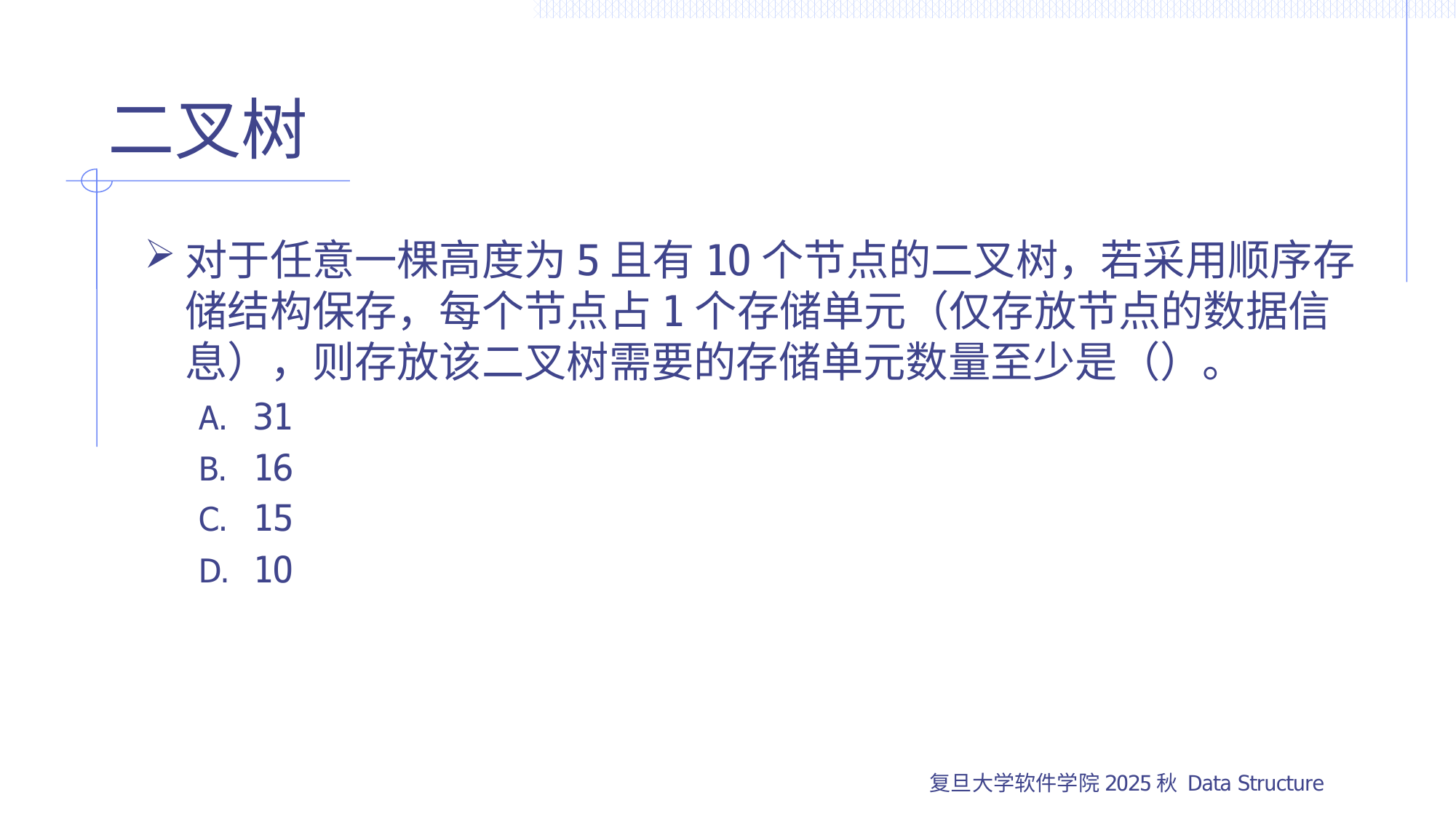

# 二叉树
对于任意一棵高度为5且有10个节点的二叉树，若采用顺序存储结构保存，每个节点占1个存储单元（仅存放节点的数据信息），则存放该二叉树需要的存储单元数量至少是（）。
31
16
15
10